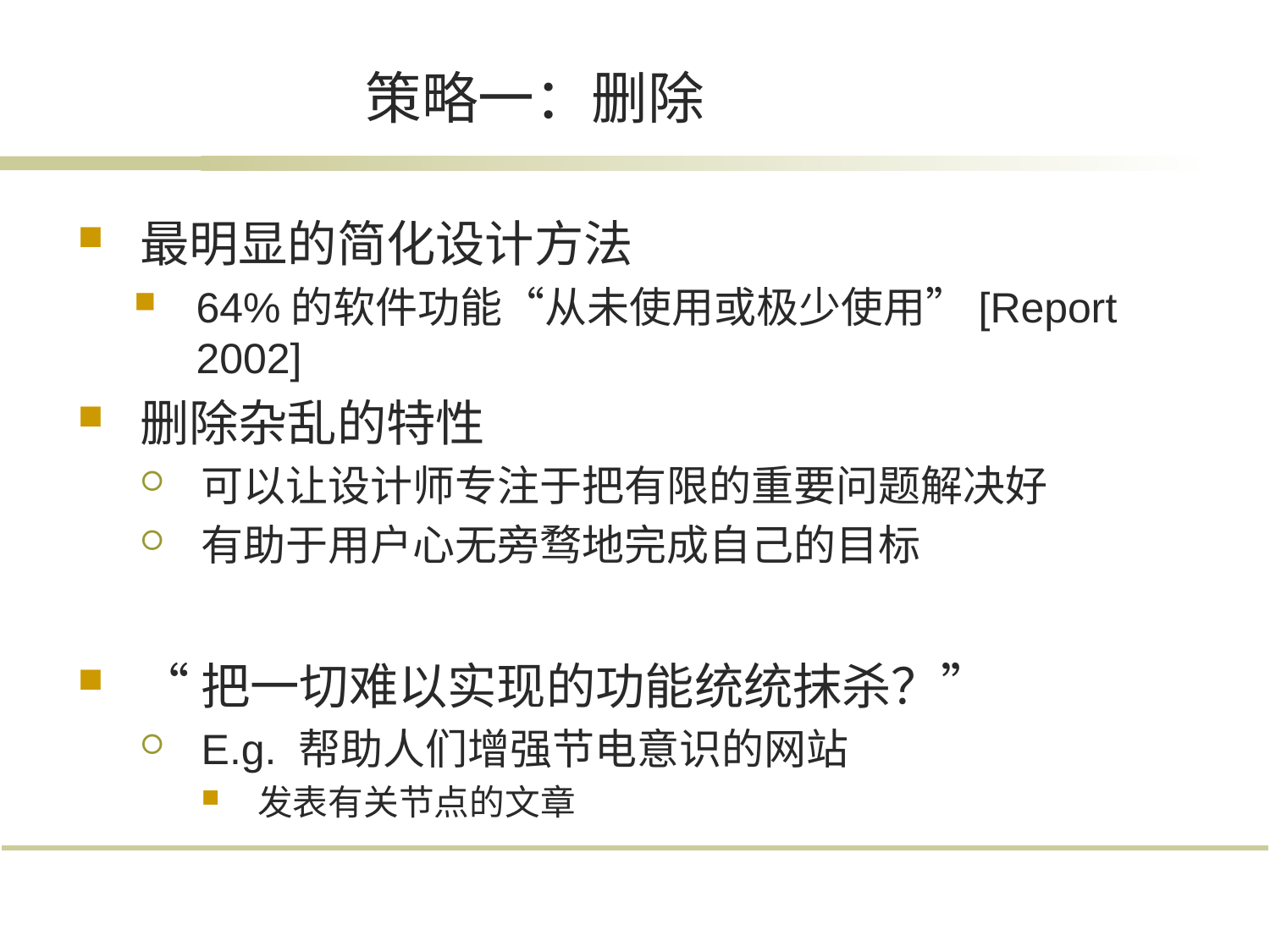

策略一：删除
最明显的简化设计方法
64%的软件功能“从未使用或极少使用”[Report 2002]
删除杂乱的特性
可以让设计师专注于把有限的重要问题解决好
有助于用户心无旁骛地完成自己的目标

“把一切难以实现的功能统统抹杀？”
E.g. 帮助人们增强节电意识的网站
发表有关节点的文章